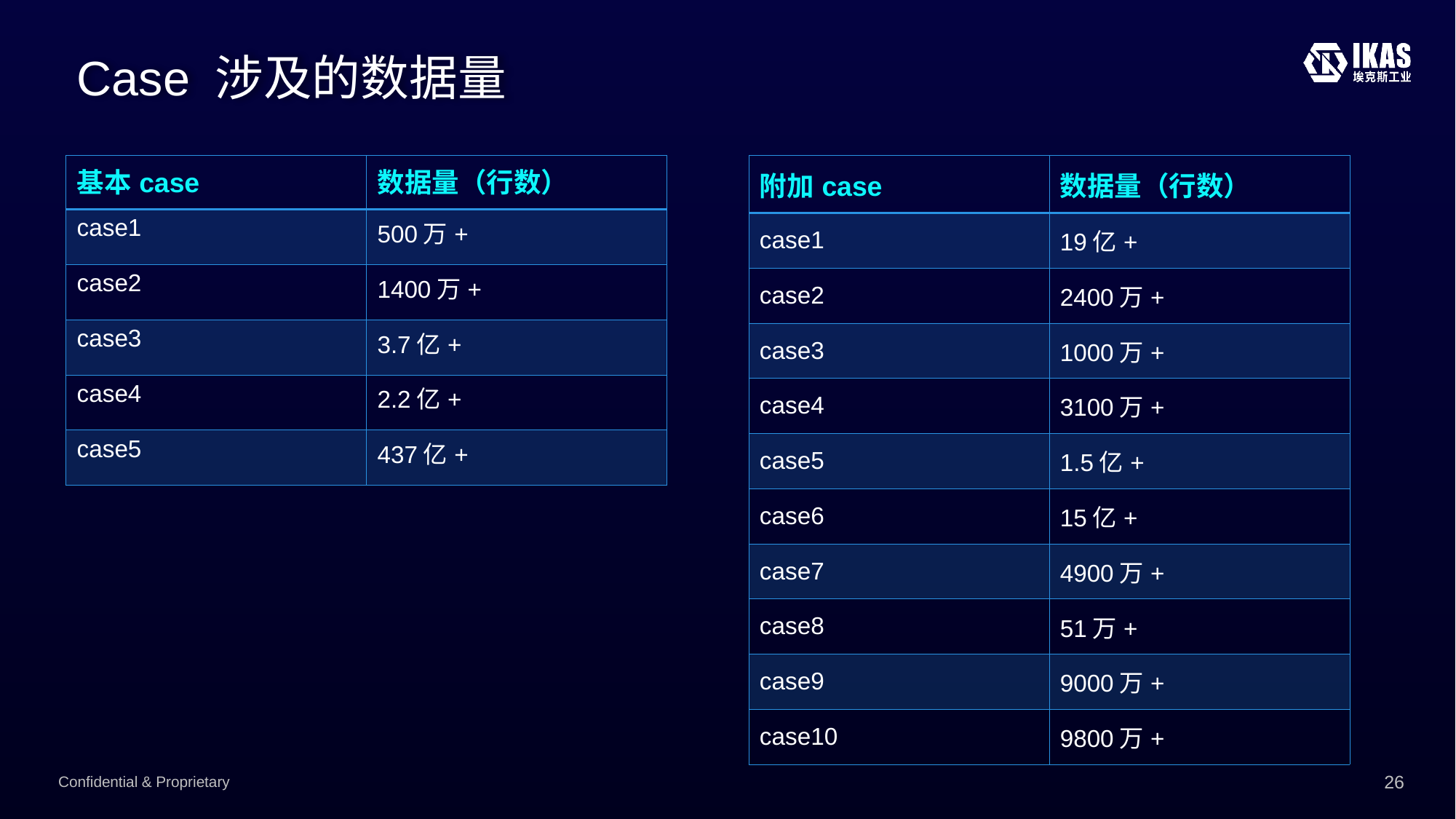

Case 涉及的数据量
| 基本case | 数据量（行数） |
| --- | --- |
| case1 | 500万+ |
| case2 | 1400万+ |
| case3 | 3.7亿+ |
| case4 | 2.2亿+ |
| case5 | 437亿+ |
| 附加case | 数据量（行数） |
| --- | --- |
| case1 | 19亿+ |
| case2 | 2400万+ |
| case3 | 1000万+ |
| case4 | 3100万+ |
| case5 | 1.5亿+ |
| case6 | 15亿+ |
| case7 | 4900万+ |
| case8 | 51万+ |
| case9 | 9000万+ |
| case10 | 9800万+ |